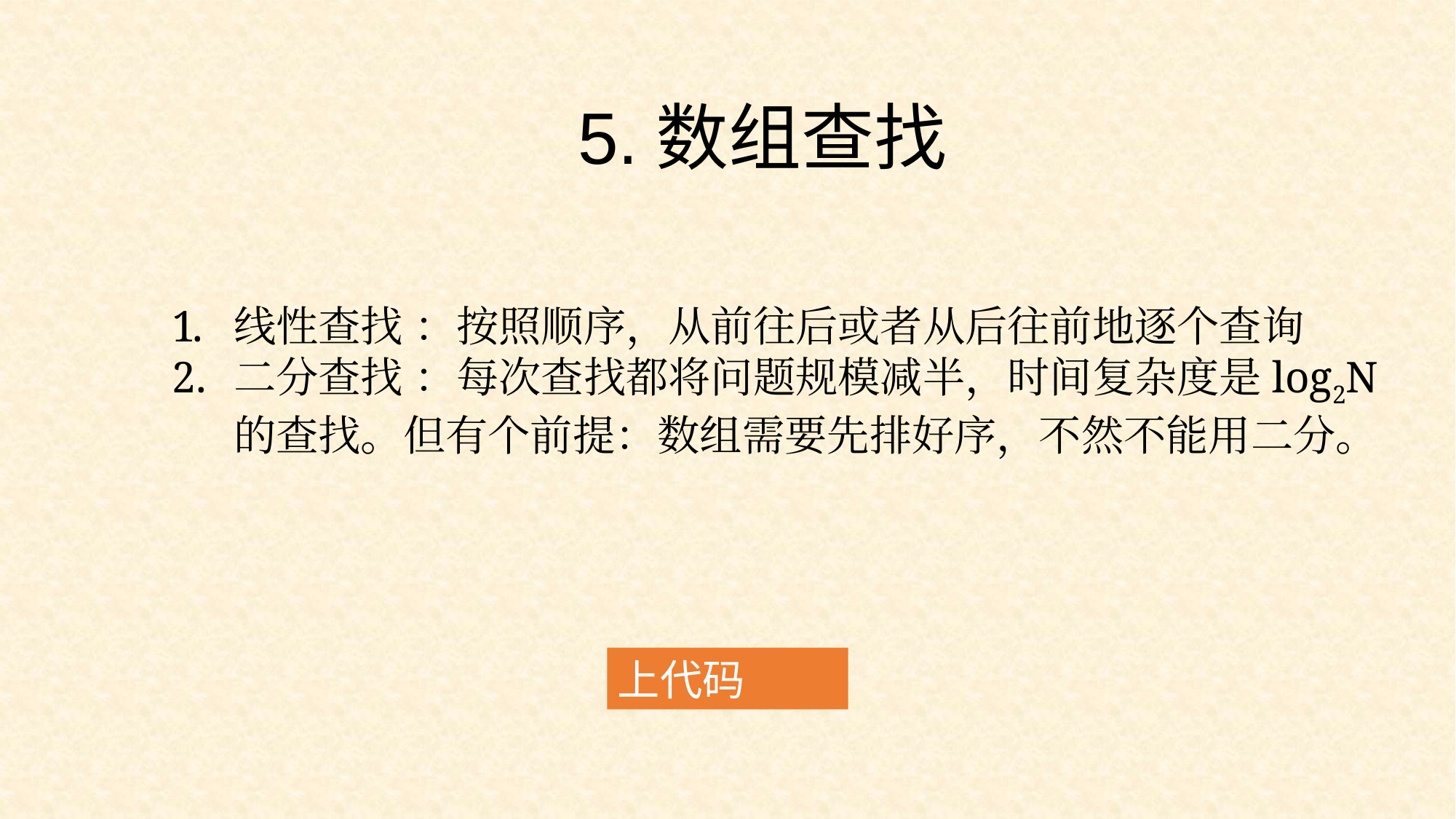

5.数组查找
线性查找 ：按照顺序，从前往后或者从后往前地逐个查询
二分查找 ：每次查找都将问题规模减半，时间复杂度是log2N 的查找。但有个前提：数组需要先排好序，不然不能用二分。
上代码